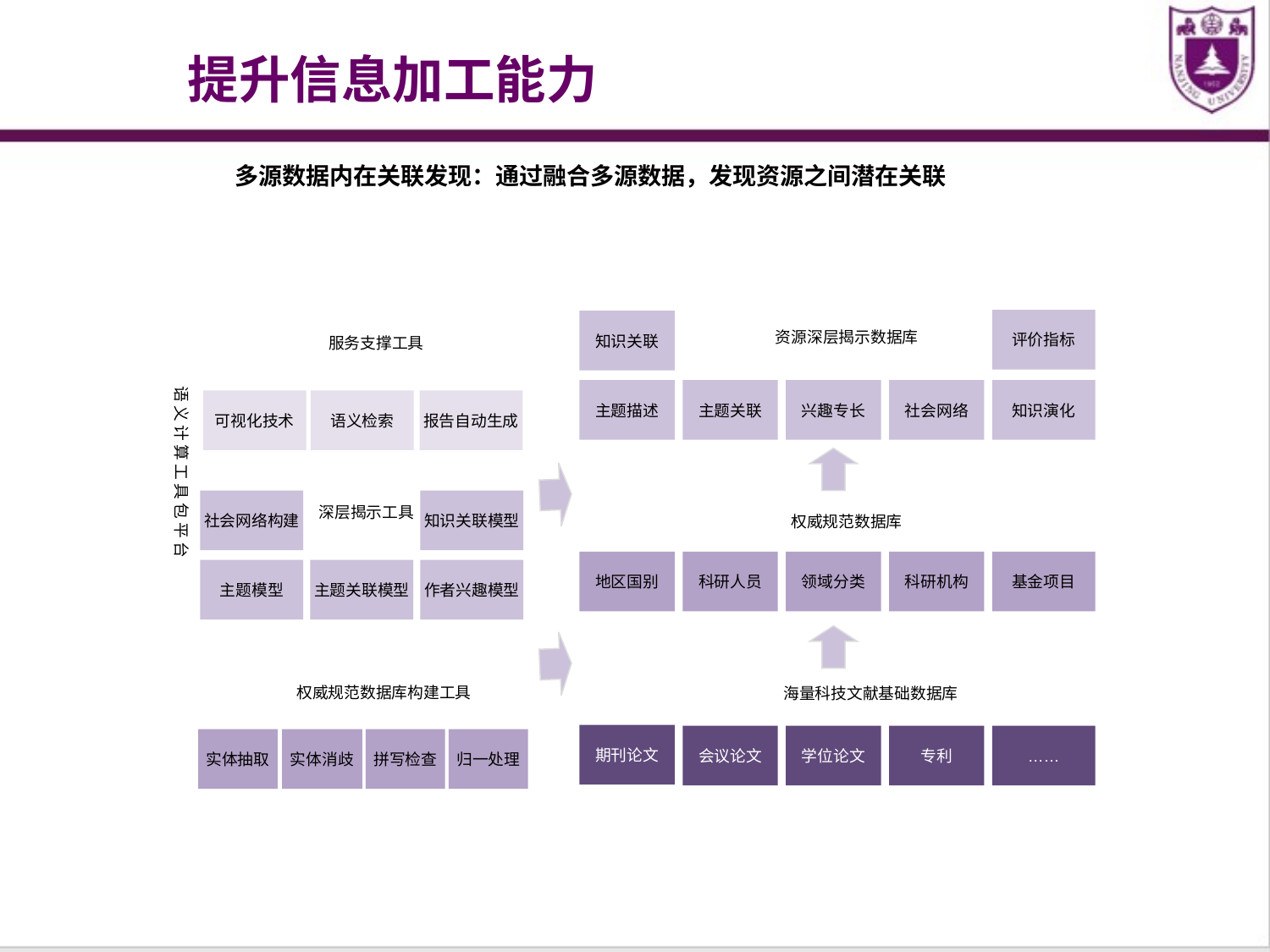

提升信息加工能力
多源数据内在关联发现：通过融合多源数据，发现资源之间潜在关联

评价指标
知识关联

资源深层揭示数据库
服务支撑工具
语 义 计 算 工 具 包 平 台
主题描述
主题关联
兴趣专长
社会网络
知识演化
可视化技术
语义检索
报告自动生成

社会网络构建
知识关联模型

深层揭示工具
权威规范数据库
地区国别
科研人员
领域分类
科研机构
基金项目
主题模型
主题关联模型
作者兴趣模型

权威规范数据库构建工具
海量科技文献基础数据库

期刊论文
会议论文
学位论文
专利
……
实体抽取
实体消歧
拼写检查
归一处理